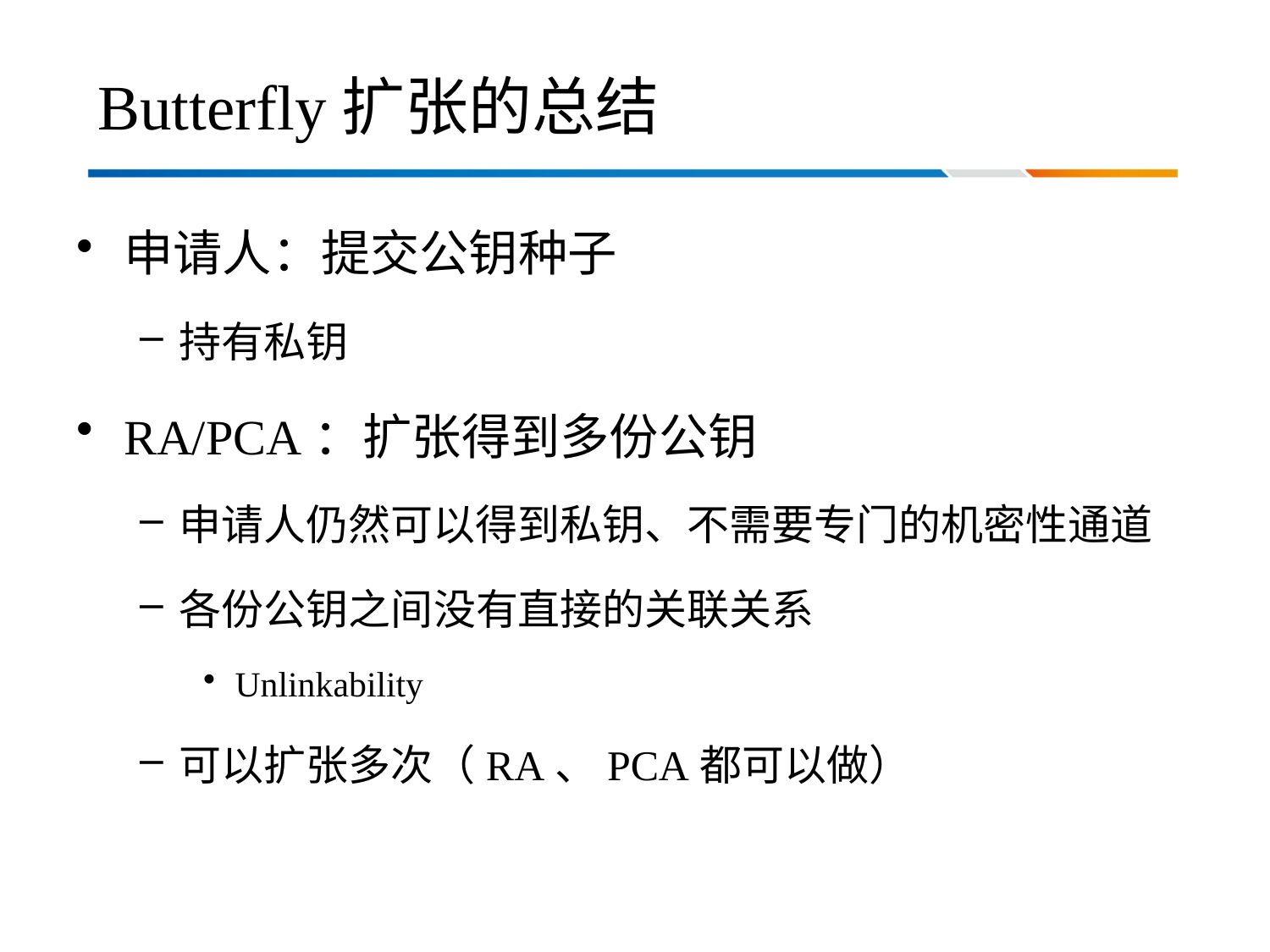

# Butterfly扩张的总结
申请人：提交公钥种子
持有私钥
RA/PCA：扩张得到多份公钥
申请人仍然可以得到私钥、不需要专门的机密性通道
各份公钥之间没有直接的关联关系
Unlinkability
可以扩张多次（RA、PCA都可以做）